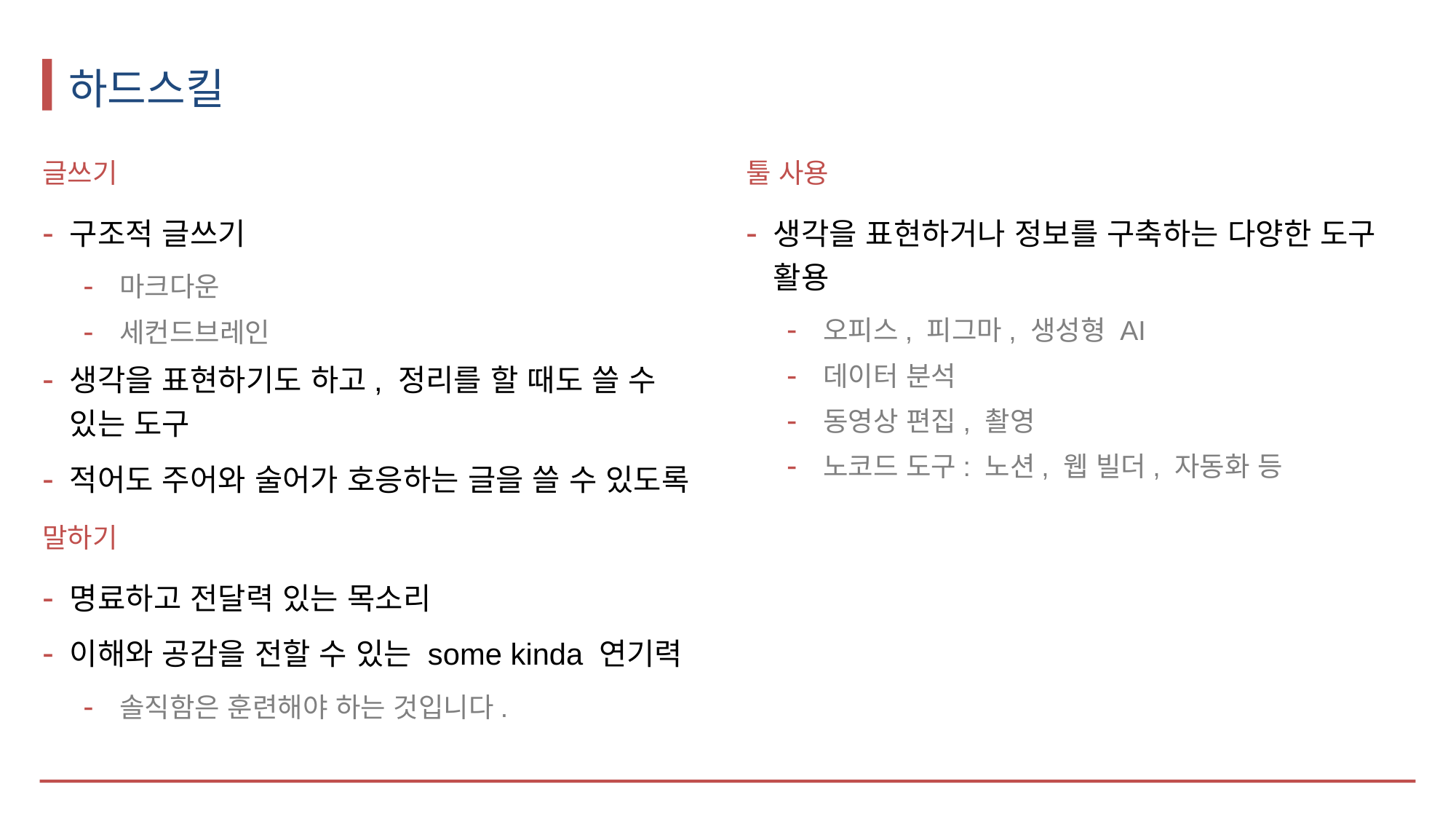

# 하드스킬
글쓰기
구조적 글쓰기
마크다운
세컨드브레인
생각을 표현하기도 하고, 정리를 할 때도 쓸 수 있는 도구
적어도 주어와 술어가 호응하는 글을 쓸 수 있도록
말하기
명료하고 전달력 있는 목소리
이해와 공감을 전할 수 있는 some kinda 연기력
솔직함은 훈련해야 하는 것입니다.
툴 사용
생각을 표현하거나 정보를 구축하는 다양한 도구 활용
오피스, 피그마, 생성형 AI
데이터 분석
동영상 편집, 촬영
노코드 도구: 노션, 웹 빌더, 자동화 등